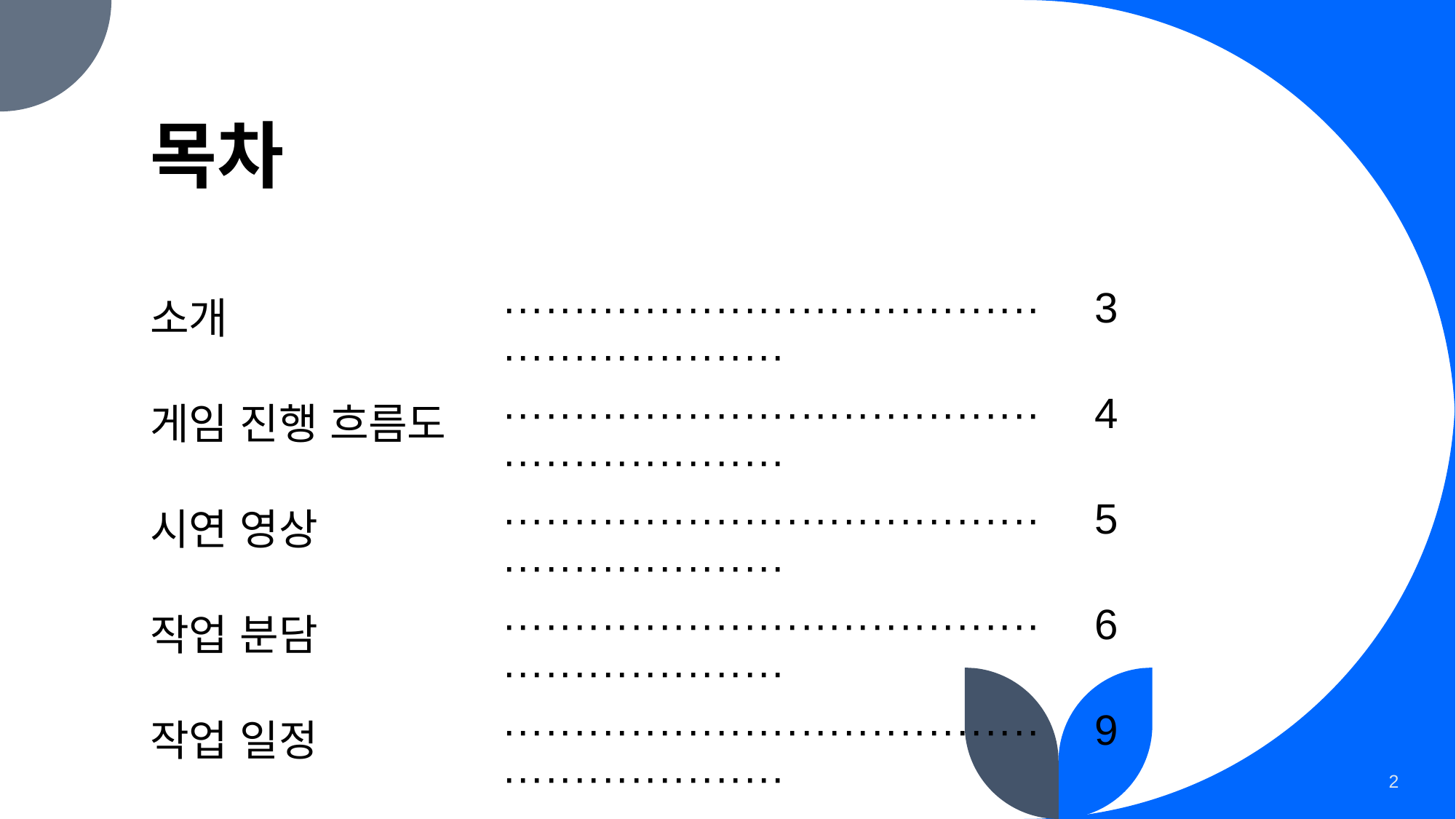

# 목차
| 소개 | ·························································· | 3 |
| --- | --- | --- |
| 게임 진행 흐름도 | ·························································· | 4 |
| 시연 영상 | ·························································· | 5 |
| 작업 분담 | ·························································· | 6 |
| 작업 일정 | ·························································· | 9 |
| 기능 구현 | ·························································· | 11 |
2